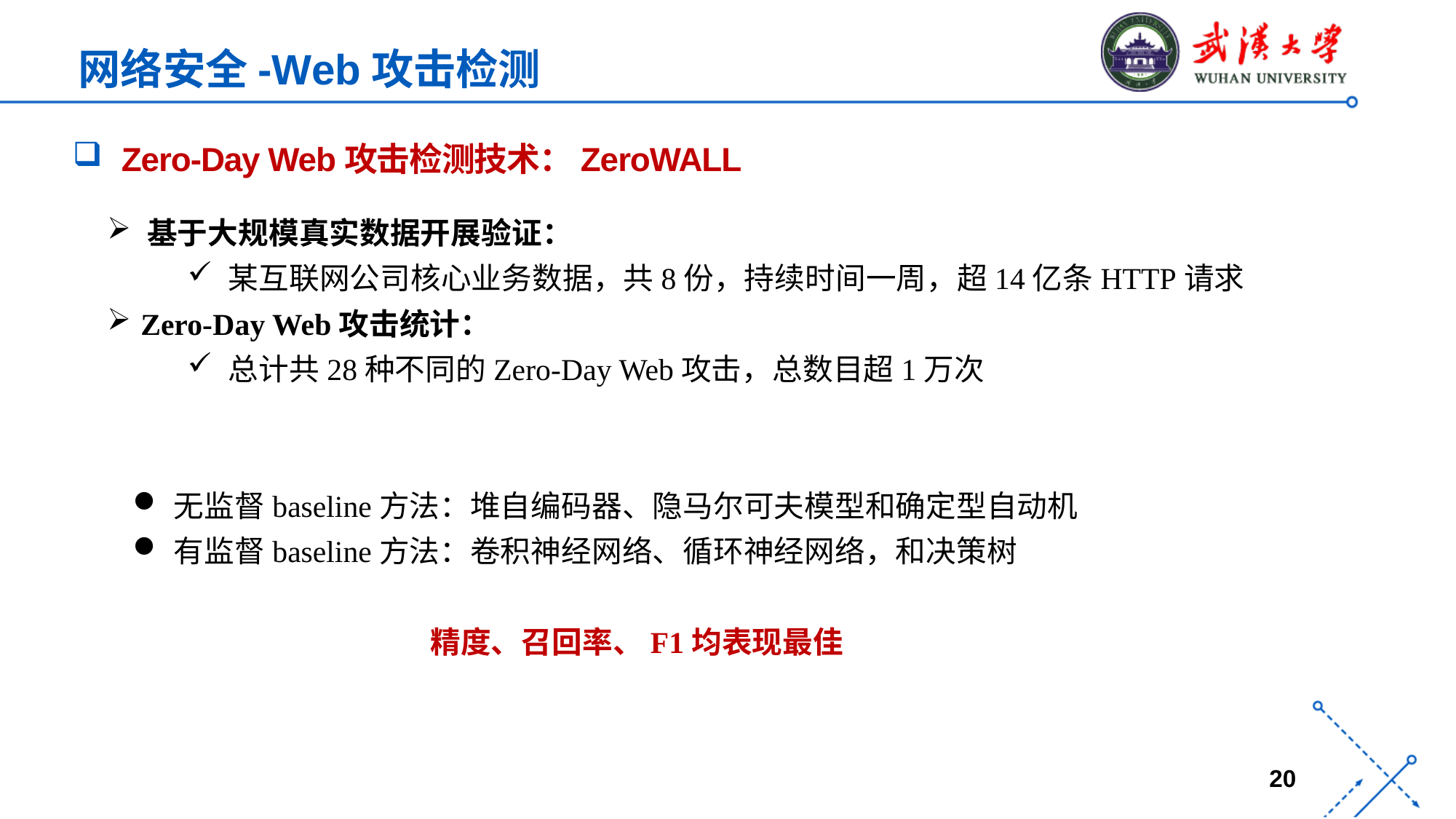

网络安全-Web攻击检测
Zero-Day Web攻击检测技术：ZeroWALL
 基于大规模真实数据开展验证：
某互联网公司核心业务数据，共8份，持续时间一周，超14亿条HTTP请求
 Zero-Day Web攻击统计：
总计共28种不同的Zero-Day Web攻击，总数目超1万次

无监督baseline方法：堆自编码器、隐马尔可夫模型和确定型自动机
有监督baseline方法：卷积神经网络、循环神经网络，和决策树

                                          精度、召回率、F1均表现最佳
…
Debugging
Code review